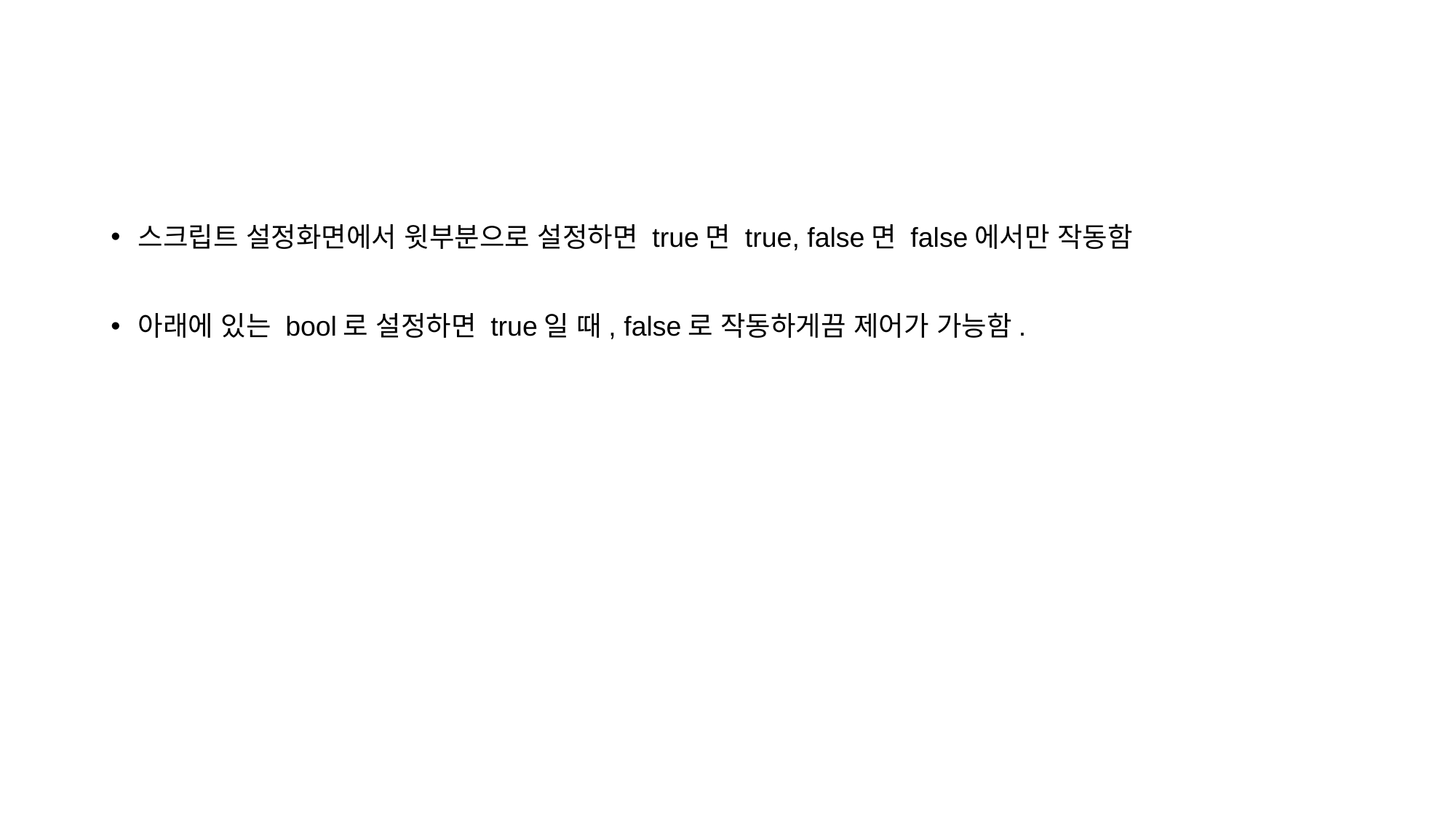

#
스크립트 설정화면에서 윗부분으로 설정하면 true면 true, false면 false에서만 작동함

아래에 있는 bool로 설정하면 true일 때, false로 작동하게끔 제어가 가능함.